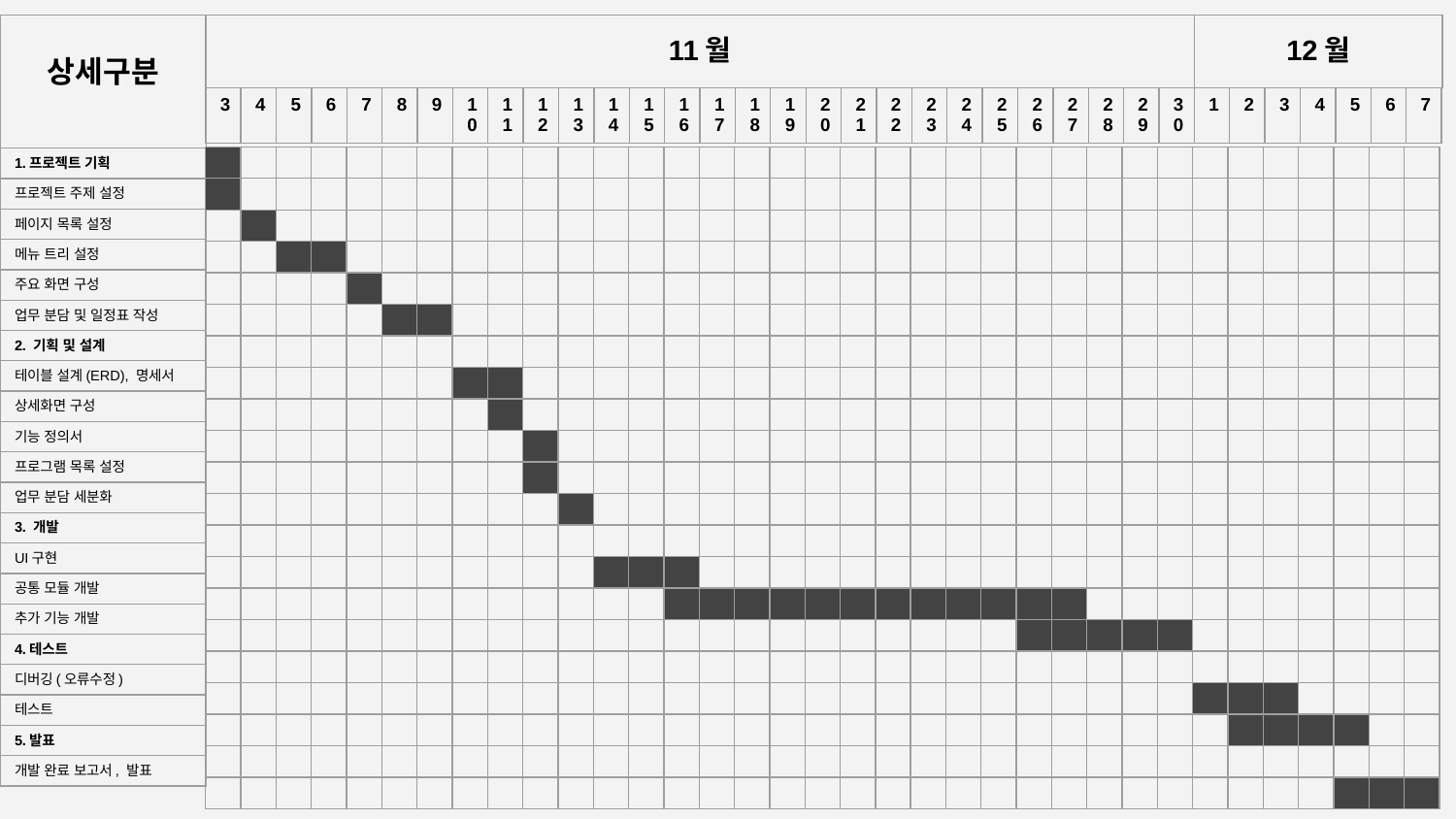

| 상세구분 |
| --- |
| 1.프로젝트 기획 |
| 프로젝트 주제 설정 |
| 페이지 목록 설정 |
| 메뉴 트리 설정 |
| 주요 화면 구성 |
| 업무 분담 및 일정표 작성 |
| 2. 기획 및 설계 |
| 테이블 설계(ERD), 명세서 |
| 상세화면 구성 |
| 기능 정의서 |
| 프로그램 목록 설정 |
| 업무 분담 세분화 |
| 3. 개발 |
| UI구현 |
| 공통 모듈 개발 |
| 추가 기능 개발 |
| 4.테스트 |
| 디버깅(오류수정) |
| 테스트 |
| 5.발표 |
| 개발 완료 보고서, 발표 |
| 11월 | 12월 |
| --- | --- |
| 3 | 4 | 5 | 6 | 7 | 8 | 9 | 10 | 11 | 12 | 13 | 14 | 15 | 16 | 17 | 18 | 19 | 20 | 21 | 22 | 23 | 24 | 25 | 26 | 27 | 28 | 29 | 30 | 1 | 2 | 3 | 4 | 5 | 6 | 7 |
| --- | --- | --- | --- | --- | --- | --- | --- | --- | --- | --- | --- | --- | --- | --- | --- | --- | --- | --- | --- | --- | --- | --- | --- | --- | --- | --- | --- | --- | --- | --- | --- | --- | --- | --- |
|  |  |  |  |  |  |  |  |  |  |  |  |  |  |  |  |  |  |  |  |  |  |  |  |  |  |  |  |  |  |  |  |  |  |  |
| --- | --- | --- | --- | --- | --- | --- | --- | --- | --- | --- | --- | --- | --- | --- | --- | --- | --- | --- | --- | --- | --- | --- | --- | --- | --- | --- | --- | --- | --- | --- | --- | --- | --- | --- |
|  |  |  |  |  |  |  |  |  |  |  |  |  |  |  |  |  |  |  |  |  |  |  |  |  |  |  |  |  |  |  |  |  |  |  |
|  |  |  |  |  |  |  |  |  |  |  |  |  |  |  |  |  |  |  |  |  |  |  |  |  |  |  |  |  |  |  |  |  |  |  |
|  |  |  |  |  |  |  |  |  |  |  |  |  |  |  |  |  |  |  |  |  |  |  |  |  |  |  |  |  |  |  |  |  |  |  |
|  |  |  |  |  |  |  |  |  |  |  |  |  |  |  |  |  |  |  |  |  |  |  |  |  |  |  |  |  |  |  |  |  |  |  |
|  |  |  |  |  |  |  |  |  |  |  |  |  |  |  |  |  |  |  |  |  |  |  |  |  |  |  |  |  |  |  |  |  |  |  |
|  |  |  |  |  |  |  |  |  |  |  |  |  |  |  |  |  |  |  |  |  |  |  |  |  |  |  |  |  |  |  |  |  |  |  |
|  |  |  |  |  |  |  |  |  |  |  |  |  |  |  |  |  |  |  |  |  |  |  |  |  |  |  |  |  |  |  |  |  |  |  |
|  |  |  |  |  |  |  |  |  |  |  |  |  |  |  |  |  |  |  |  |  |  |  |  |  |  |  |  |  |  |  |  |  |  |  |
|  |  |  |  |  |  |  |  |  |  |  |  |  |  |  |  |  |  |  |  |  |  |  |  |  |  |  |  |  |  |  |  |  |  |  |
|  |  |  |  |  |  |  |  |  |  |  |  |  |  |  |  |  |  |  |  |  |  |  |  |  |  |  |  |  |  |  |  |  |  |  |
|  |  |  |  |  |  |  |  |  |  |  |  |  |  |  |  |  |  |  |  |  |  |  |  |  |  |  |  |  |  |  |  |  |  |  |
|  |  |  |  |  |  |  |  |  |  |  |  |  |  |  |  |  |  |  |  |  |  |  |  |  |  |  |  |  |  |  |  |  |  |  |
|  |  |  |  |  |  |  |  |  |  |  |  |  |  |  |  |  |  |  |  |  |  |  |  |  |  |  |  |  |  |  |  |  |  |  |
|  |  |  |  |  |  |  |  |  |  |  |  |  |  |  |  |  |  |  |  |  |  |  |  |  |  |  |  |  |  |  |  |  |  |  |
|  |  |  |  |  |  |  |  |  |  |  |  |  |  |  |  |  |  |  |  |  |  |  |  |  |  |  |  |  |  |  |  |  |  |  |
|  |  |  |  |  |  |  |  |  |  |  |  |  |  |  |  |  |  |  |  |  |  |  |  |  |  |  |  |  |  |  |  |  |  |  |
|  |  |  |  |  |  |  |  |  |  |  |  |  |  |  |  |  |  |  |  |  |  |  |  |  |  |  |  |  |  |  |  |  |  |  |
|  |  |  |  |  |  |  |  |  |  |  |  |  |  |  |  |  |  |  |  |  |  |  |  |  |  |  |  |  |  |  |  |  |  |  |
|  |  |  |  |  |  |  |  |  |  |  |  |  |  |  |  |  |  |  |  |  |  |  |  |  |  |  |  |  |  |  |  |  |  |  |
|  |  |  |  |  |  |  |  |  |  |  |  |  |  |  |  |  |  |  |  |  |  |  |  |  |  |  |  |  |  |  |  |  |  |  |